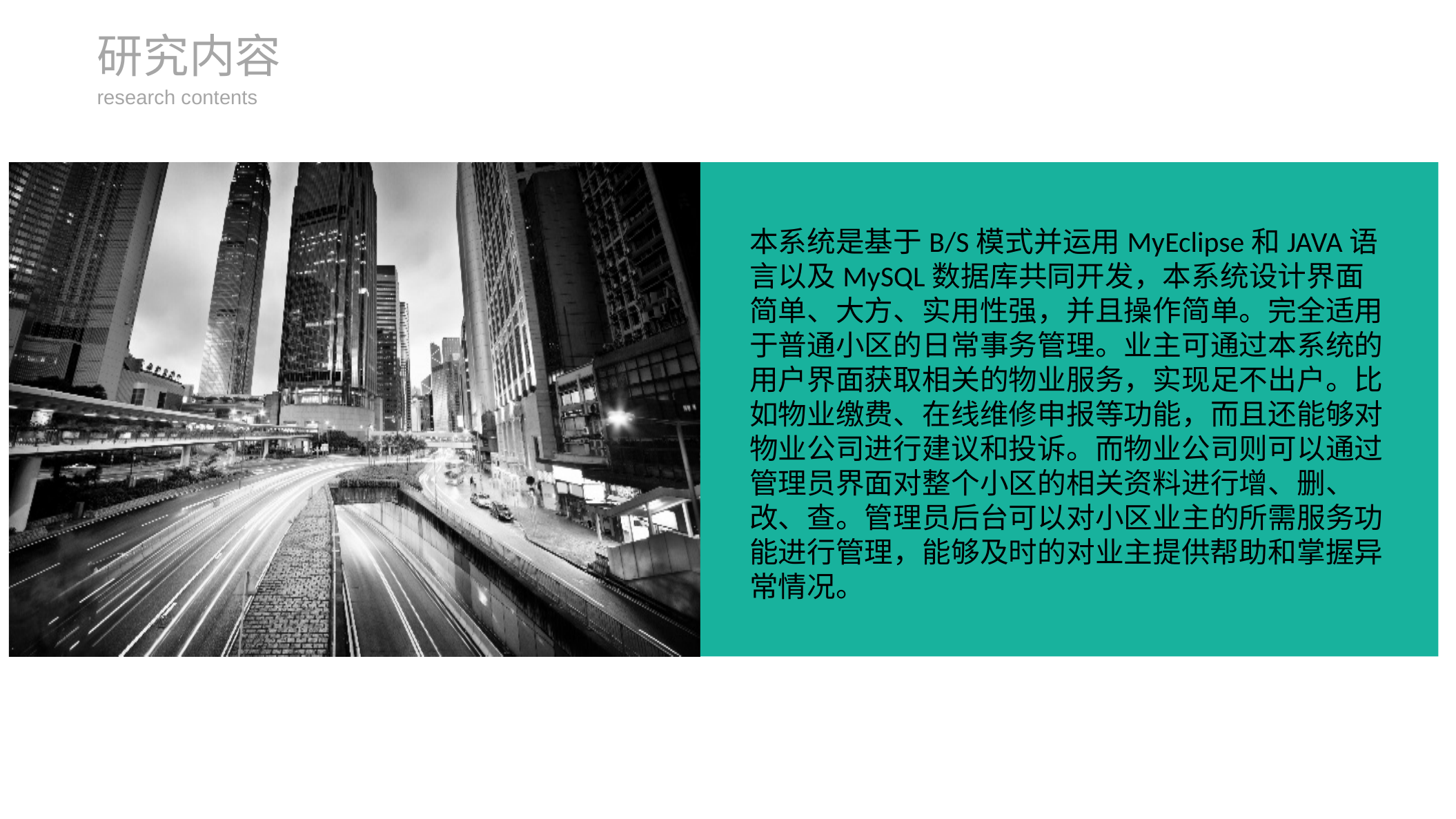

研究内容
research contents

本系统是基于B/S模式并运用MyEclipse和JAVA语言以及MySQL数据库共同开发，本系统设计界面简单、大方、实用性强，并且操作简单。完全适用于普通小区的日常事务管理。业主可通过本系统的用户界面获取相关的物业服务，实现足不出户。比如物业缴费、在线维修申报等功能，而且还能够对物业公司进行建议和投诉。而物业公司则可以通过管理员界面对整个小区的相关资料进行增、删、改、查。管理员后台可以对小区业主的所需服务功能进行管理，能够及时的对业主提供帮助和掌握异常情况。